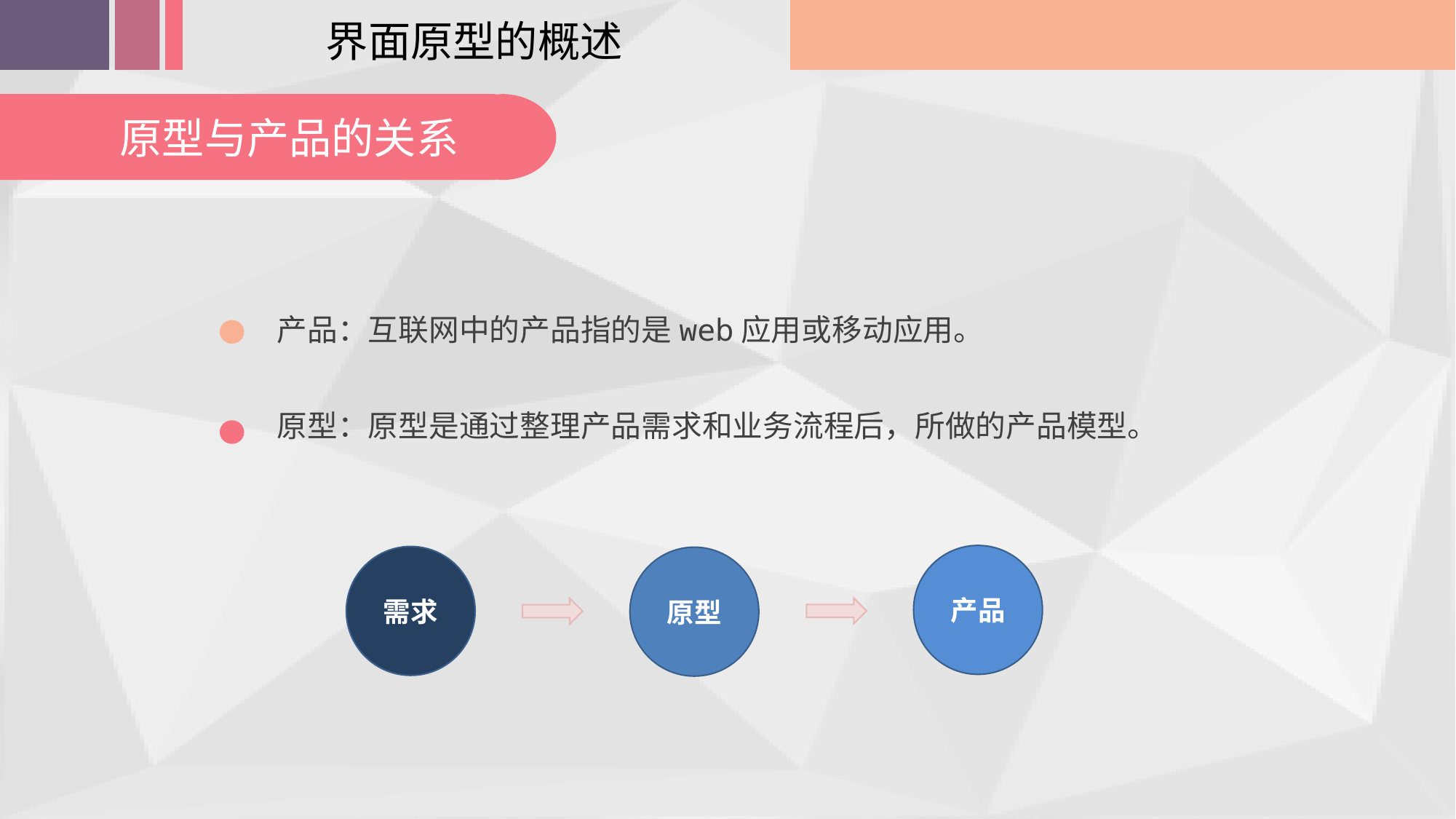

界面原型的概述

原型与产品的关系

产品：互联网中的产品指的是web应用或移动应用。

原型：原型是通过整理产品需求和业务流程后，所做的产品模型。

产品
需求
原型